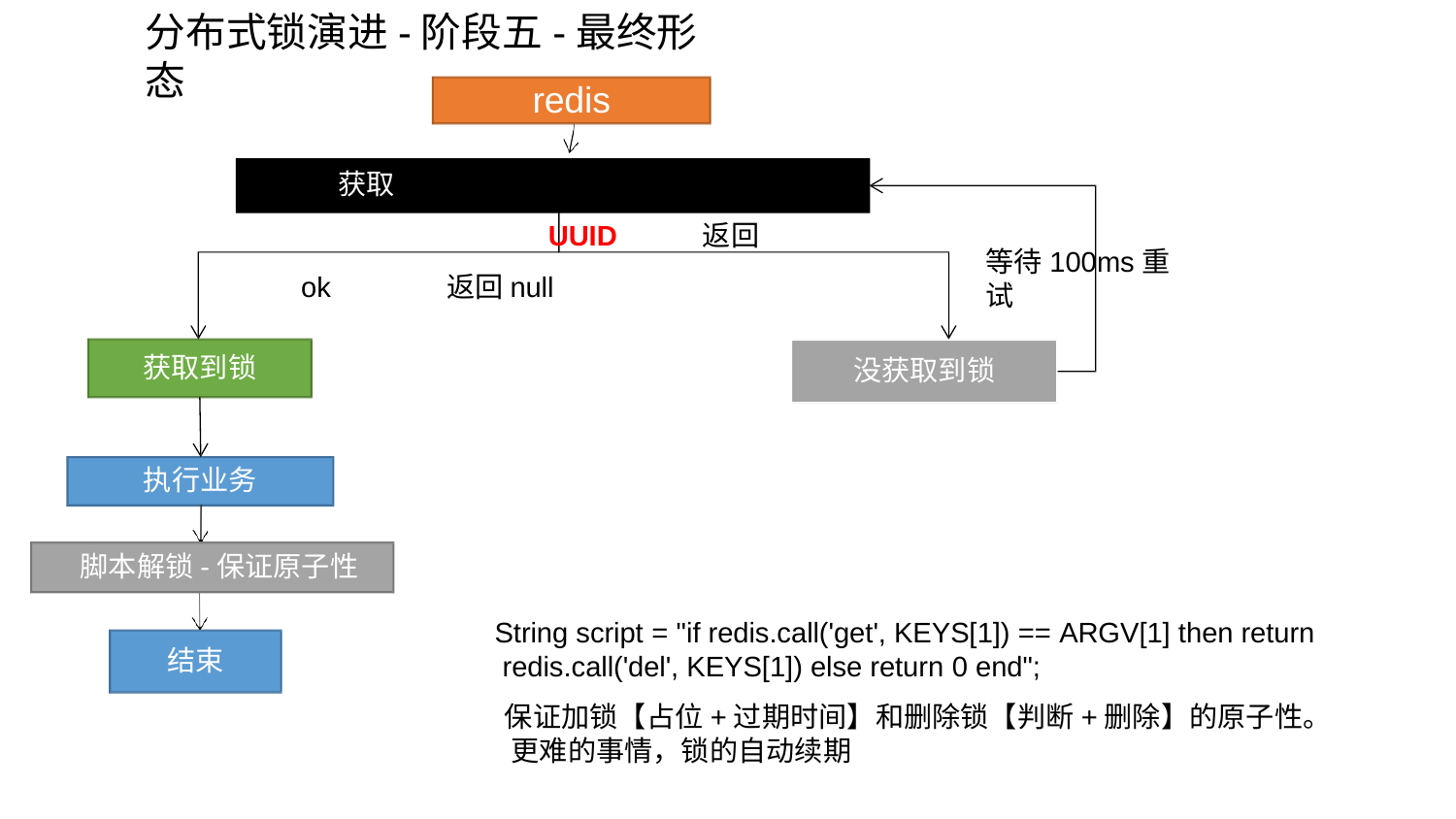

# 分布式锁演进-阶段五-最终形态

redis

获取锁，setnxex(“lock”,UUID,10s)  返回ok	返回null

等待100ms重试
获取到锁
没获取到锁

执行业务
脚本解锁-保证原子性
String script = "if redis.call('get', KEYS[1]) == ARGV[1] then return  redis.call('del', KEYS[1]) else return 0 end";
保证加锁【占位+过期时间】和删除锁【判断+删除】的原子性。 更难的事情，锁的自动续期

结束